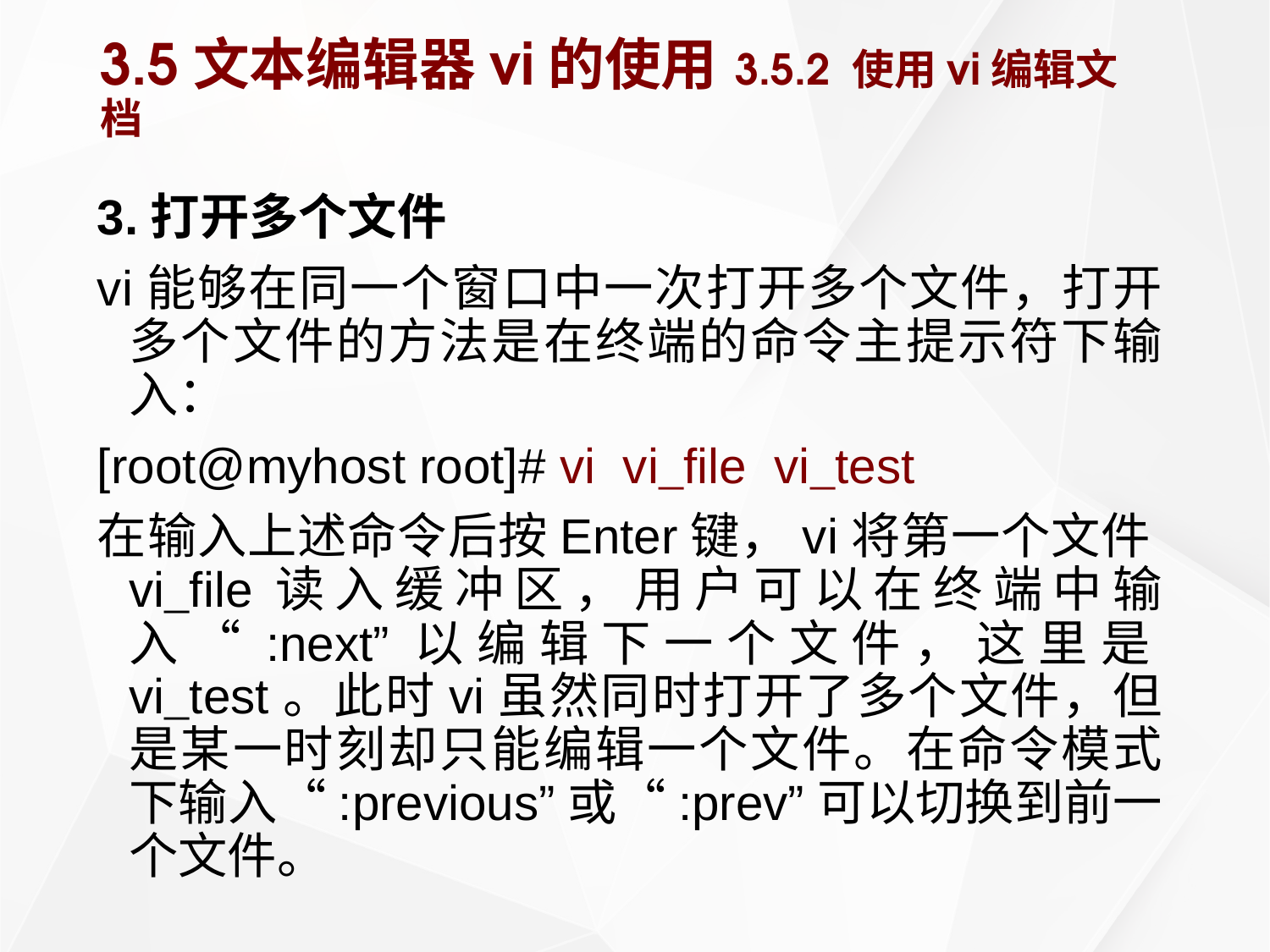

# 3.5文本编辑器vi的使用	3.5.2 使用vi编辑文档
3.打开多个文件
vi能够在同一个窗口中一次打开多个文件，打开多个文件的方法是在终端的命令主提示符下输入：
[root@myhost root]# vi  vi_file  vi_test
在输入上述命令后按Enter键，vi将第一个文件vi_file读入缓冲区，用户可以在终端中输入“:next”以编辑下一个文件，这里是vi_test。此时vi虽然同时打开了多个文件，但是某一时刻却只能编辑一个文件。在命令模式下输入“:previous”或“:prev”可以切换到前一个文件。